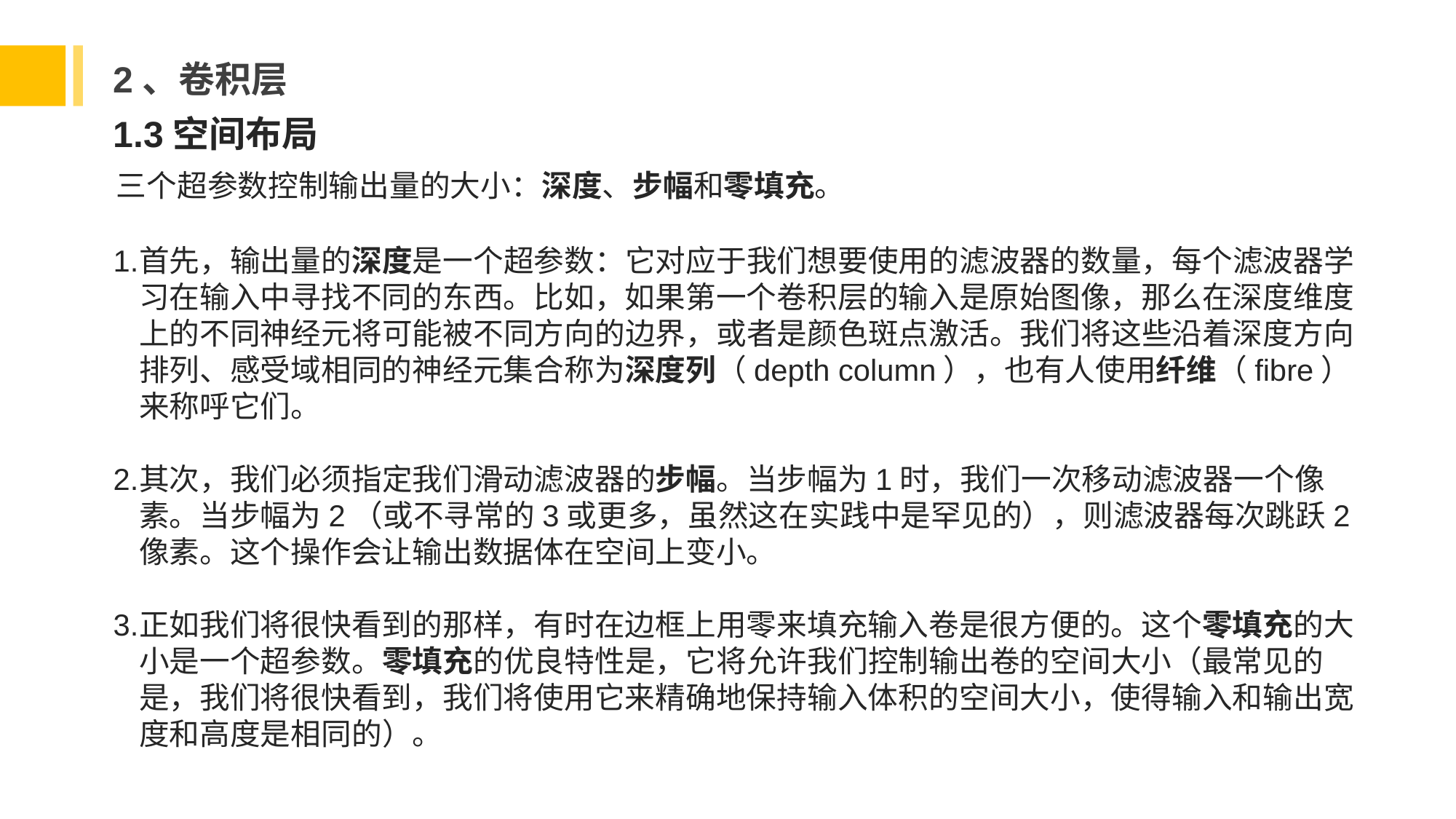

2、卷积层
1.3空间布局
三个超参数控制输出量的大小：深度、步幅和零填充。
首先，输出量的深度是一个超参数：它对应于我们想要使用的滤波器的数量，每个滤波器学习在输入中寻找不同的东西。比如，如果第一个卷积层的输入是原始图像，那么在深度维度上的不同神经元将可能被不同方向的边界，或者是颜色斑点激活。我们将这些沿着深度方向排列、感受域相同的神经元集合称为深度列（depth column），也有人使用纤维（fibre）来称呼它们。

其次，我们必须指定我们滑动滤波器的步幅。当步幅为1时，我们一次移动滤波器一个像素。当步幅为2（或不寻常的3或更多，虽然这在实践中是罕见的），则滤波器每次跳跃2像素。这个操作会让输出数据体在空间上变小。

正如我们将很快看到的那样，有时在边框上用零来填充输入卷是很方便的。这个零填充的大小是一个超参数。零填充的优良特性是，它将允许我们控制输出卷的空间大小（最常见的是，我们将很快看到，我们将使用它来精确地保持输入体积的空间大小，使得输入和输出宽度和高度是相同的）。